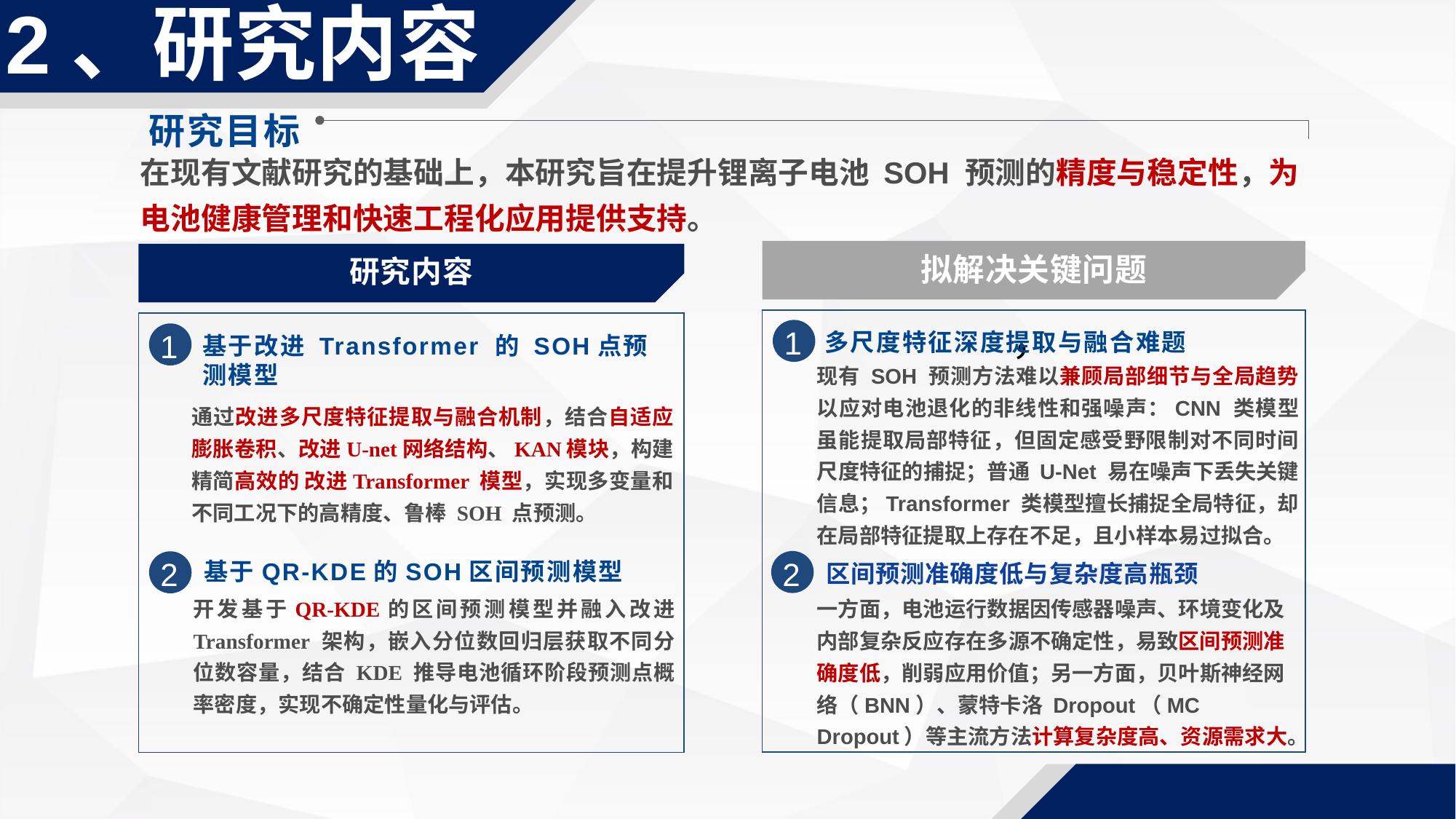

2、研究内容
研究目标

在现有文献研究的基础上，本研究旨在提升锂离子电池 SOH 预测的精度与稳定性，为电池健康管理和快速工程化应用提供支持。

拟解决关键问题
研究内容
，

1
多尺度特征深度提取与融合难题

1
基于改进 Transformer 的 SOH点预测模型
现有 SOH 预测方法难以兼顾局部细节与全局趋势以应对电池退化的非线性和强噪声：CNN 类模型虽能提取局部特征，但固定感受野限制对不同时间尺度特征的捕捉；普通 U-Net 易在噪声下丢失关键信息；Transformer 类模型擅长捕捉全局特征，却在局部特征提取上存在不足，且小样本易过拟合。
通过改进多尺度特征提取与融合机制，结合自适应膨胀卷积、改进U-net网络结构、KAN模块，构建精简高效的 改进Transformer 模型，实现多变量和不同工况下的高精度、鲁棒 SOH 点预测。
基于QR-KDE的SOH区间预测模型

2

2
区间预测准确度低与复杂度高瓶颈
开发基于QR-KDE的区间预测模型并融入改进 Transformer 架构，嵌入分位数回归层获取不同分位数容量，结合 KDE 推导电池循环阶段预测点概率密度，实现不确定性量化与评估。
一方面，电池运行数据因传感器噪声、环境变化及内部复杂反应存在多源不确定性，易致区间预测准确度低，削弱应用价值；另一方面，贝叶斯神经网络（BNN）、蒙特卡洛 Dropout（MC Dropout）等主流方法计算复杂度高、资源需求大。